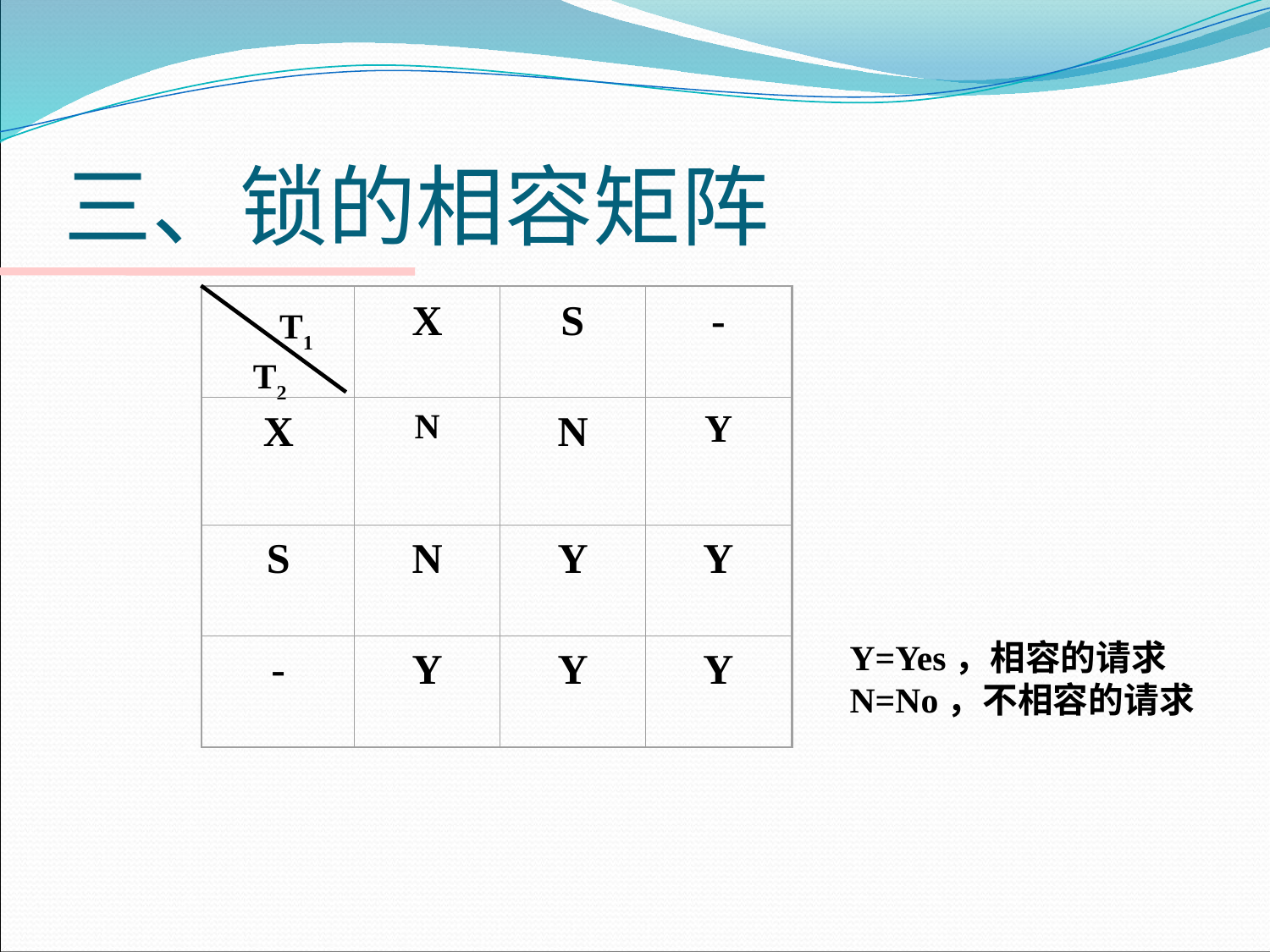

# 三、锁的相容矩阵

X

S

-

X

N

N

Y

S

N

Y

Y

-

Y

Y

Y

        T1    T2
Y=Yes，相容的请求
N=No，不相容的请求
1003